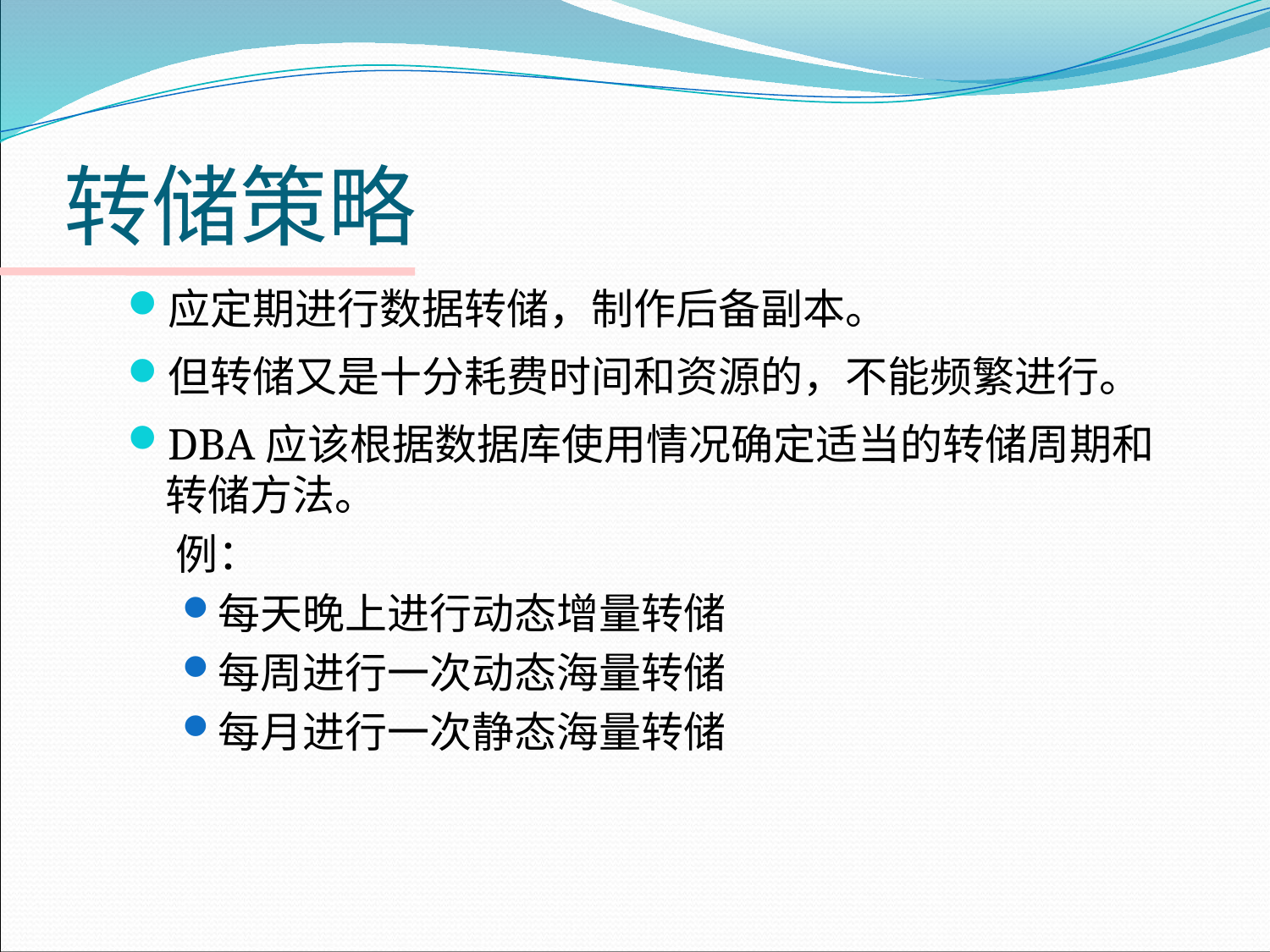

# 转储策略
应定期进行数据转储，制作后备副本。
但转储又是十分耗费时间和资源的，不能频繁进行。
DBA应该根据数据库使用情况确定适当的转储周期和转储方法。
    例：
每天晚上进行动态增量转储
每周进行一次动态海量转储
每月进行一次静态海量转储

936